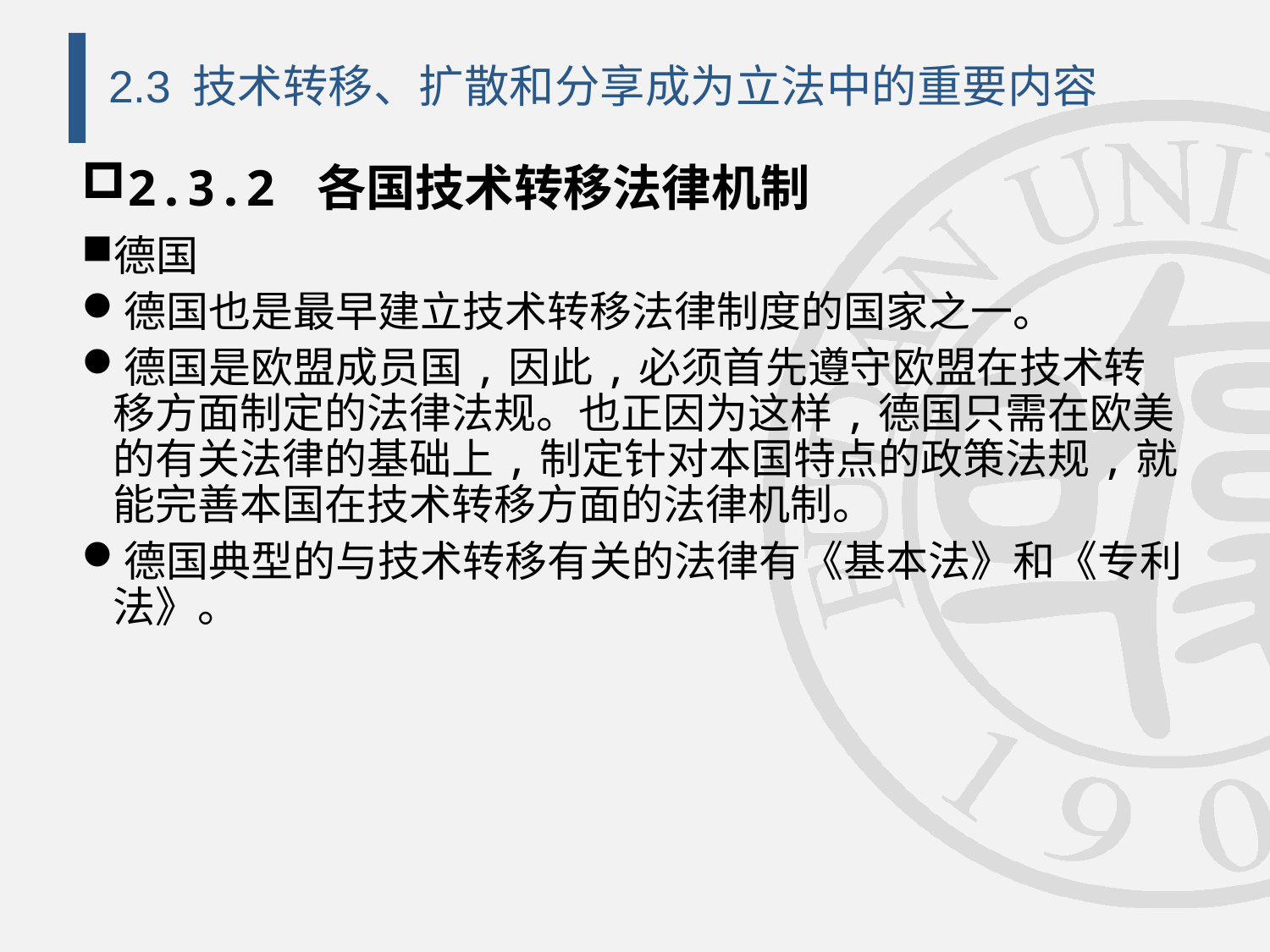

# 2.3 技术转移、扩散和分享成为立法中的重要内容
2.3.2 各国技术转移法律机制
德国
德国也是最早建立技术转移法律制度的国家之一。
德国是欧盟成员国,因此,必须首先遵守欧盟在技术转移方面制定的法律法规。也正因为这样,德国只需在欧美的有关法律的基础上,制定针对本国特点的政策法规,就能完善本国在技术转移方面的法律机制。
德国典型的与技术转移有关的法律有《基本法》和《专利法》。